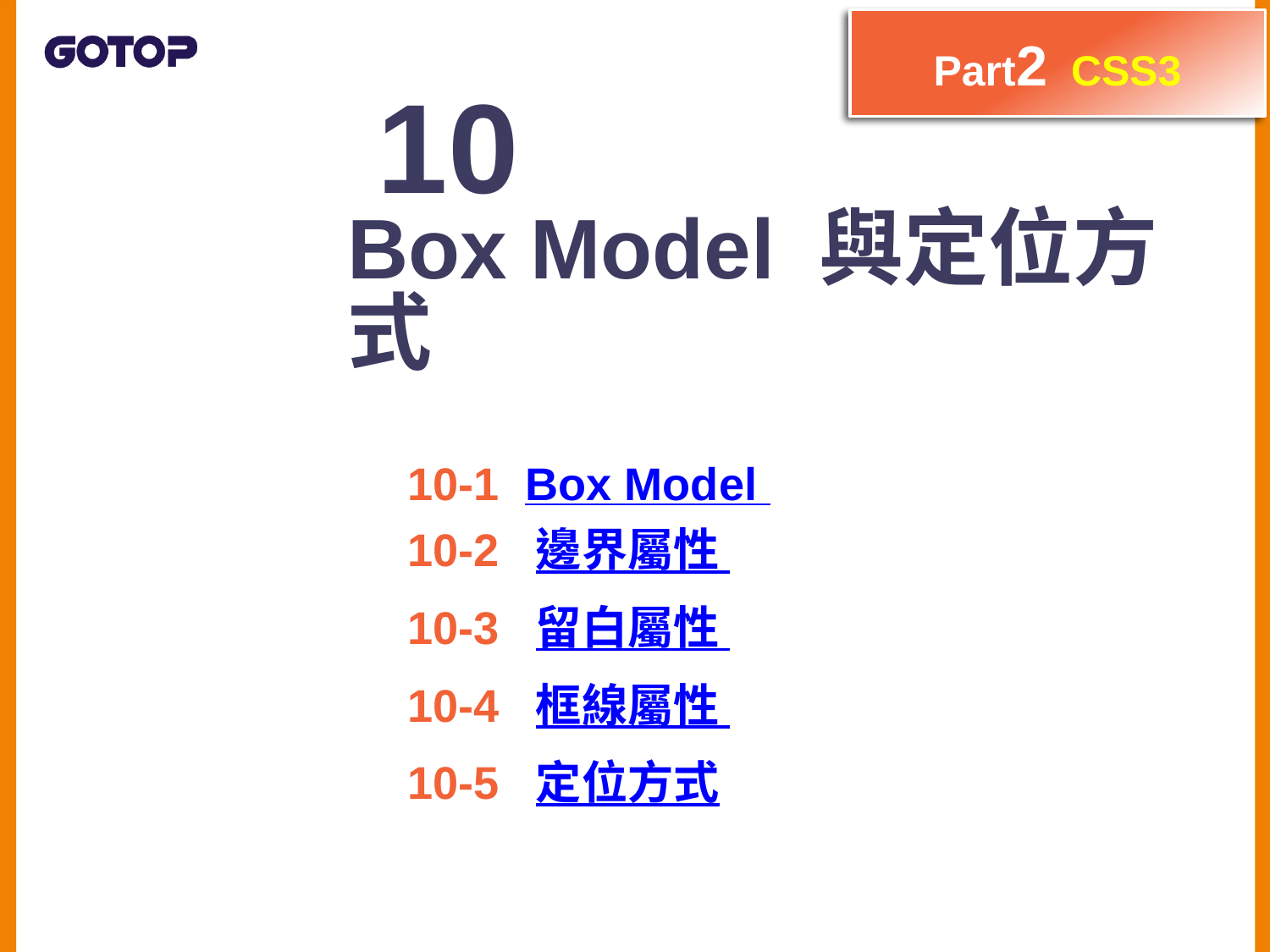

Part2  CSS3
10
Box Model 與定位方式
10-1  Box Model
10-2  邊界屬性
10-3  留白屬性
10-4  框線屬性
10-5  定位方式